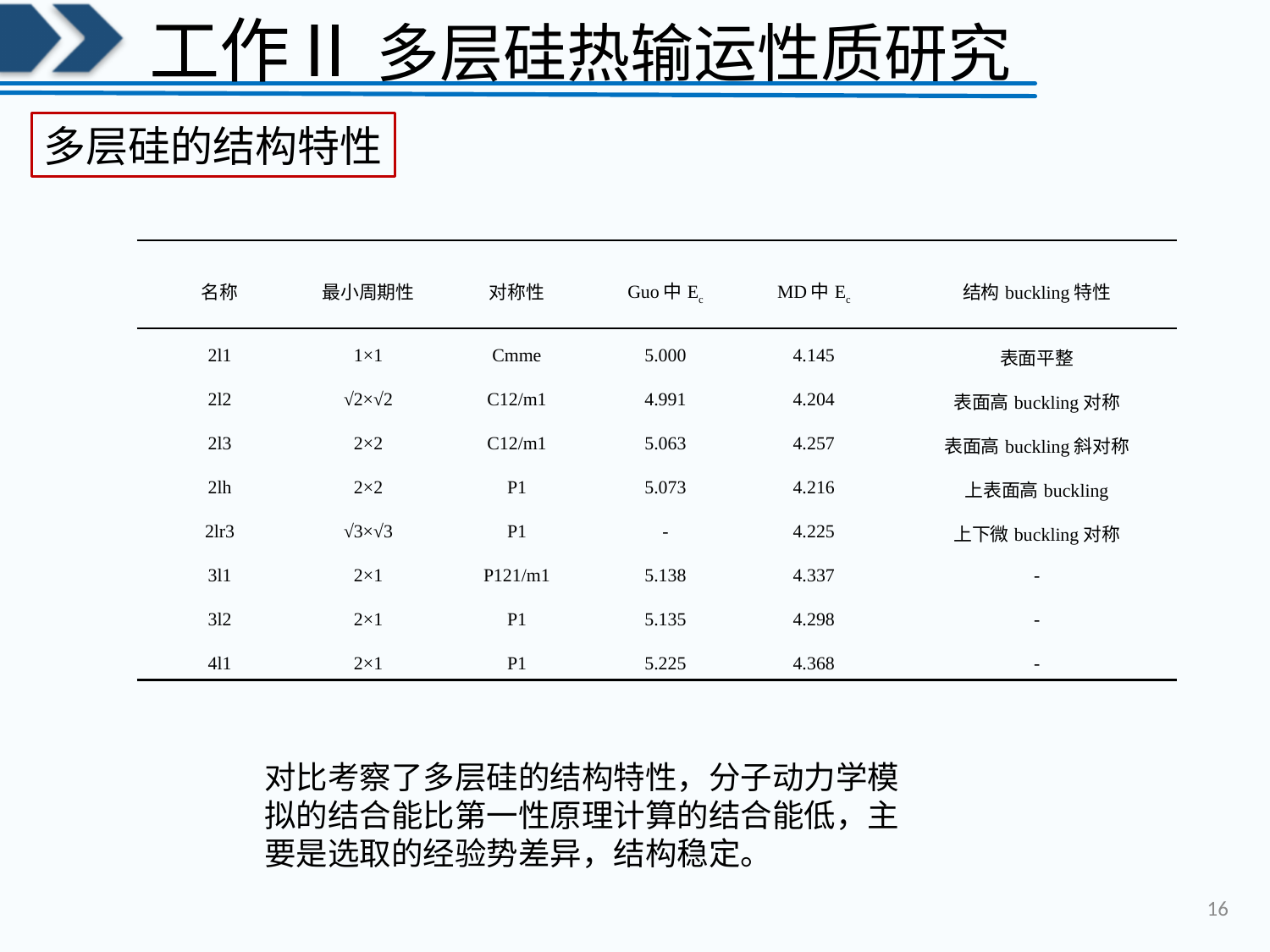

工作Ⅱ 多层硅热输运性质研究
多层硅的结构特性
| 名称 | 最小周期性 | 对称性 | Guo中Ec | MD中Ec | 结构buckling特性 |
| --- | --- | --- | --- | --- | --- |
| 2l1 | 1×1 | Cmme | 5.000 | 4.145 | 表面平整 |
| 2l2 | √2×√2 | C12/m1 | 4.991 | 4.204 | 表面高buckling对称 |
| 2l3 | 2×2 | C12/m1 | 5.063 | 4.257 | 表面高buckling斜对称 |
| 2lh | 2×2 | P1 | 5.073 | 4.216 | 上表面高buckling |
| 2lr3 | √3×√3 | P1 | - | 4.225 | 上下微buckling对称 |
| 3l1 | 2×1 | P121/m1 | 5.138 | 4.337 | - |
| 3l2 | 2×1 | P1 | 5.135 | 4.298 | - |
| 4l1 | 2×1 | P1 | 5.225 | 4.368 | - |
对比考察了多层硅的结构特性，分子动力学模拟的结合能比第一性原理计算的结合能低，主要是选取的经验势差异，结构稳定。
16